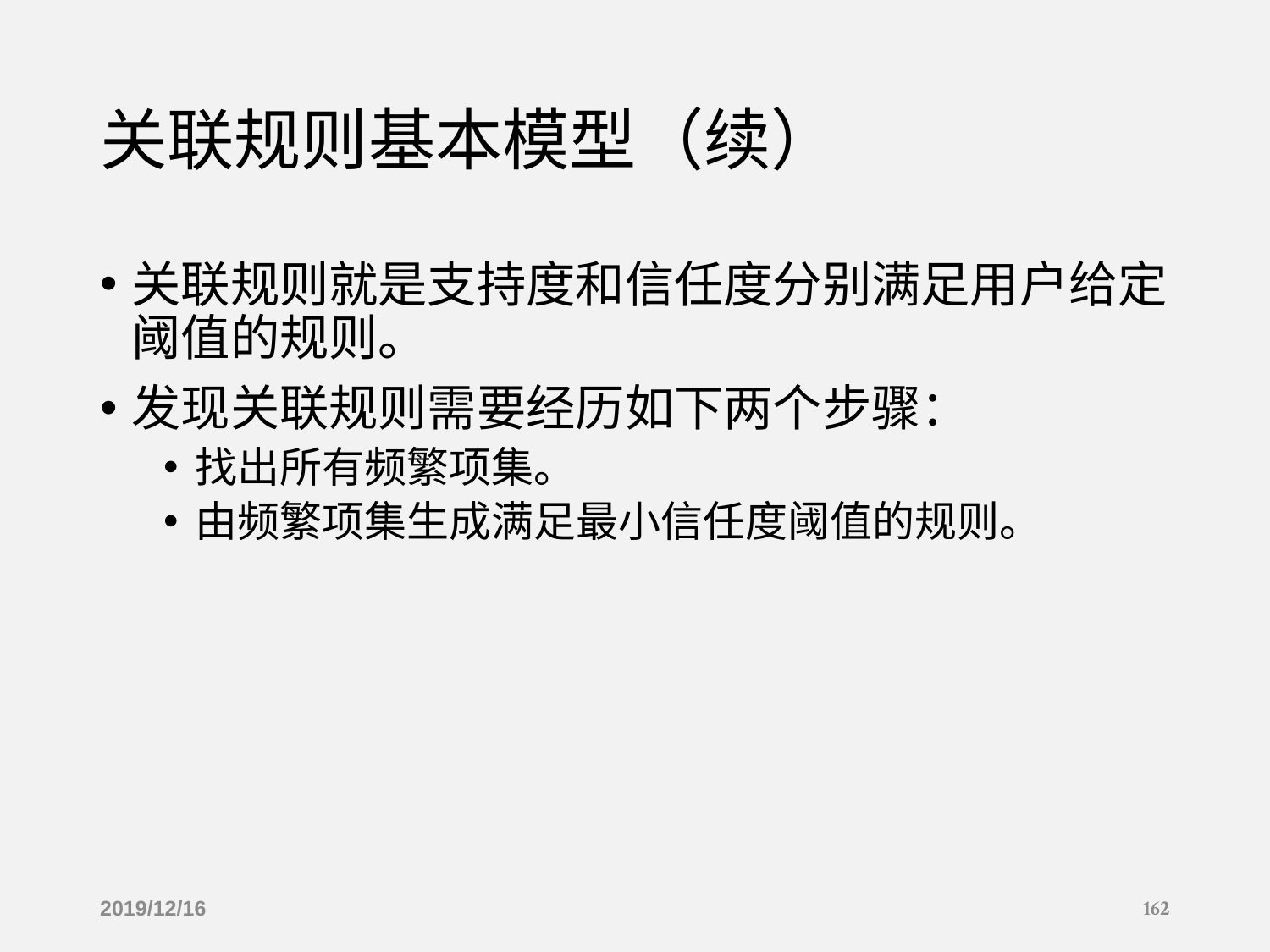

# 关联规则基本模型（续）
关联规则就是支持度和信任度分别满足用户给定阈值的规则。
发现关联规则需要经历如下两个步骤：
找出所有频繁项集。
由频繁项集生成满足最小信任度阈值的规则。
2019/12/16
162